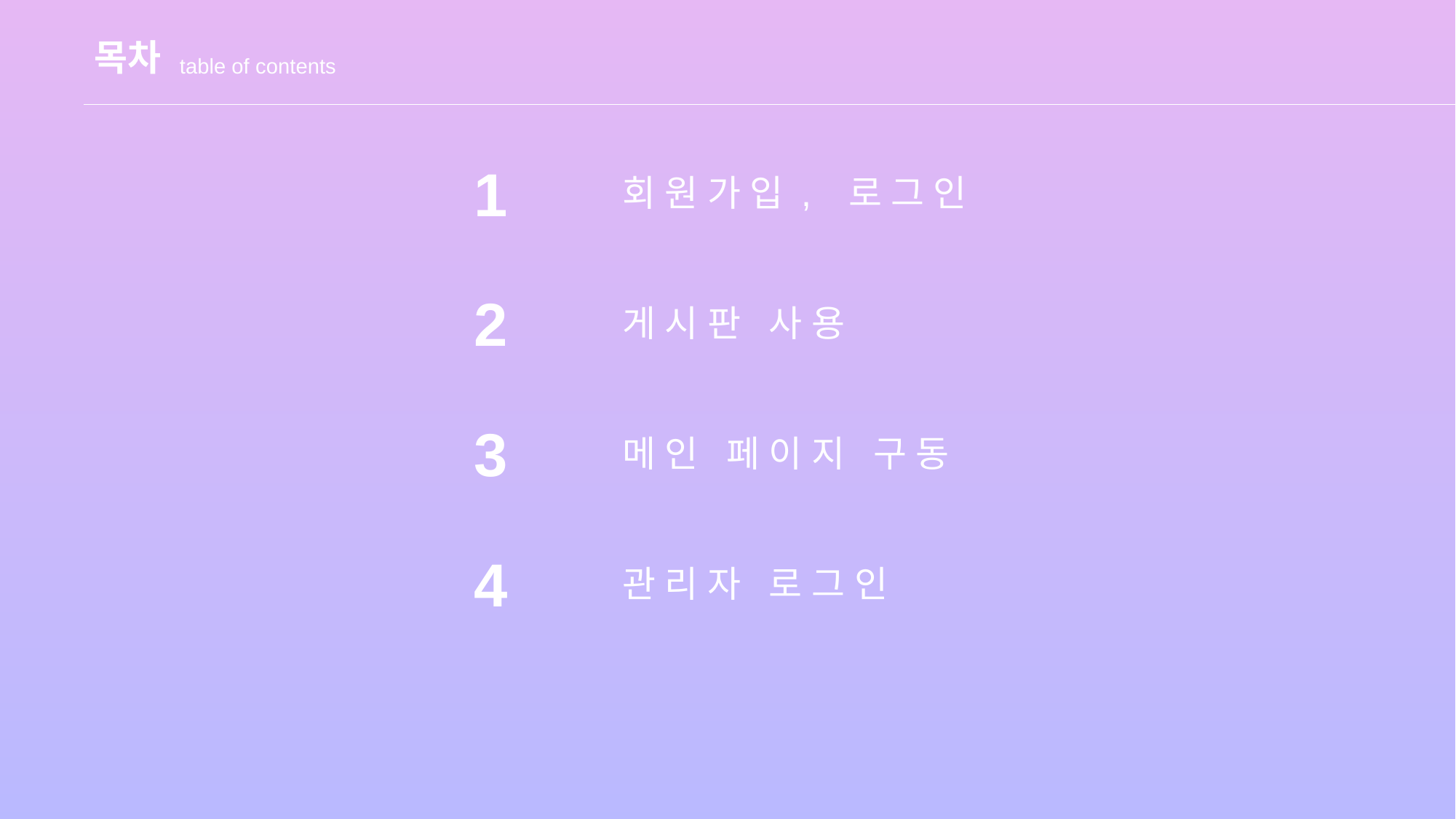

목차
table of contents
1
회원가입, 로그인
2
게시판 사용
3
메인 페이지 구동
4
관리자 로그인